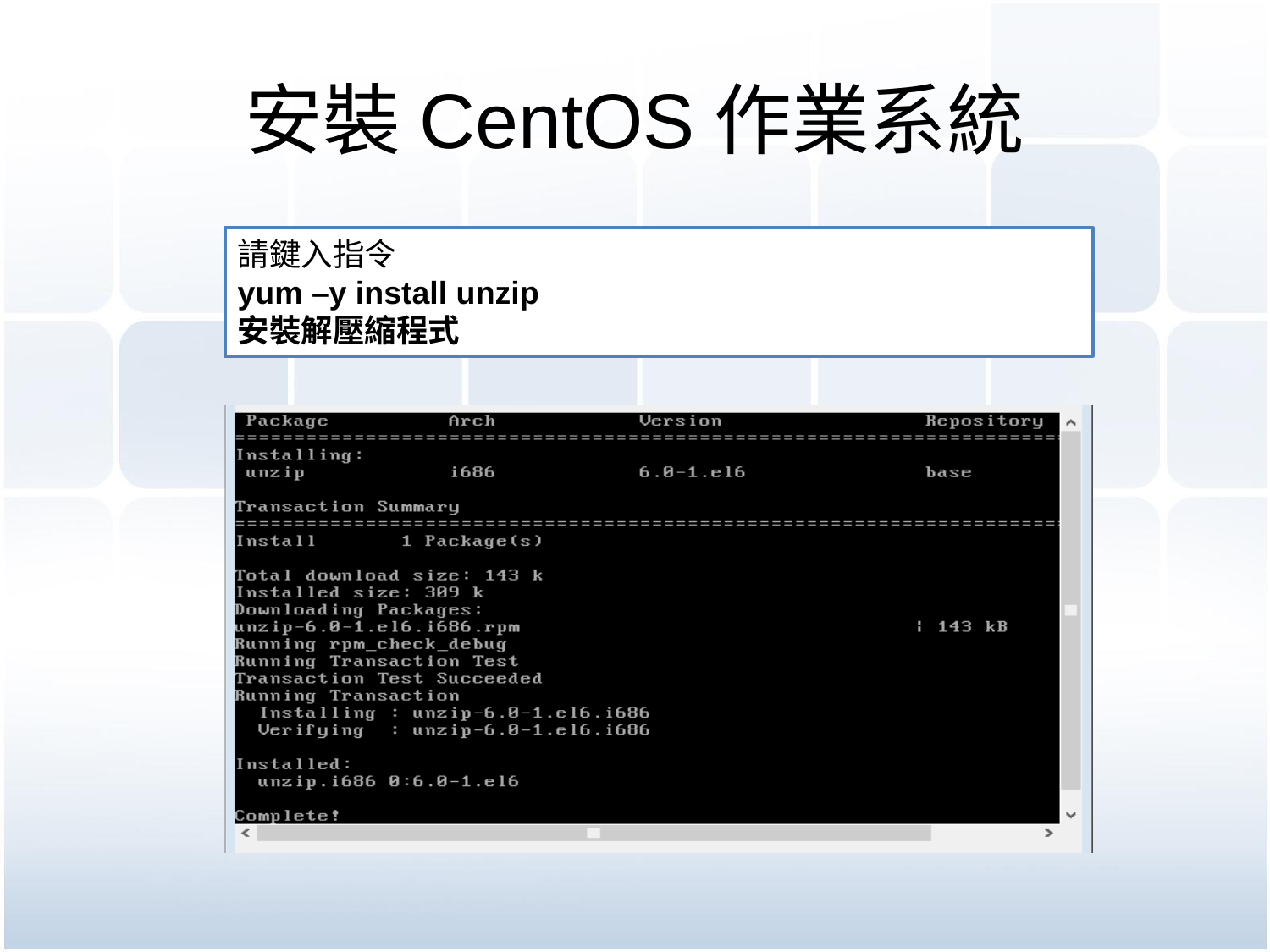

# 安裝CentOS作業系統
請鍵入指令
yum –y install unzip
安裝解壓縮程式